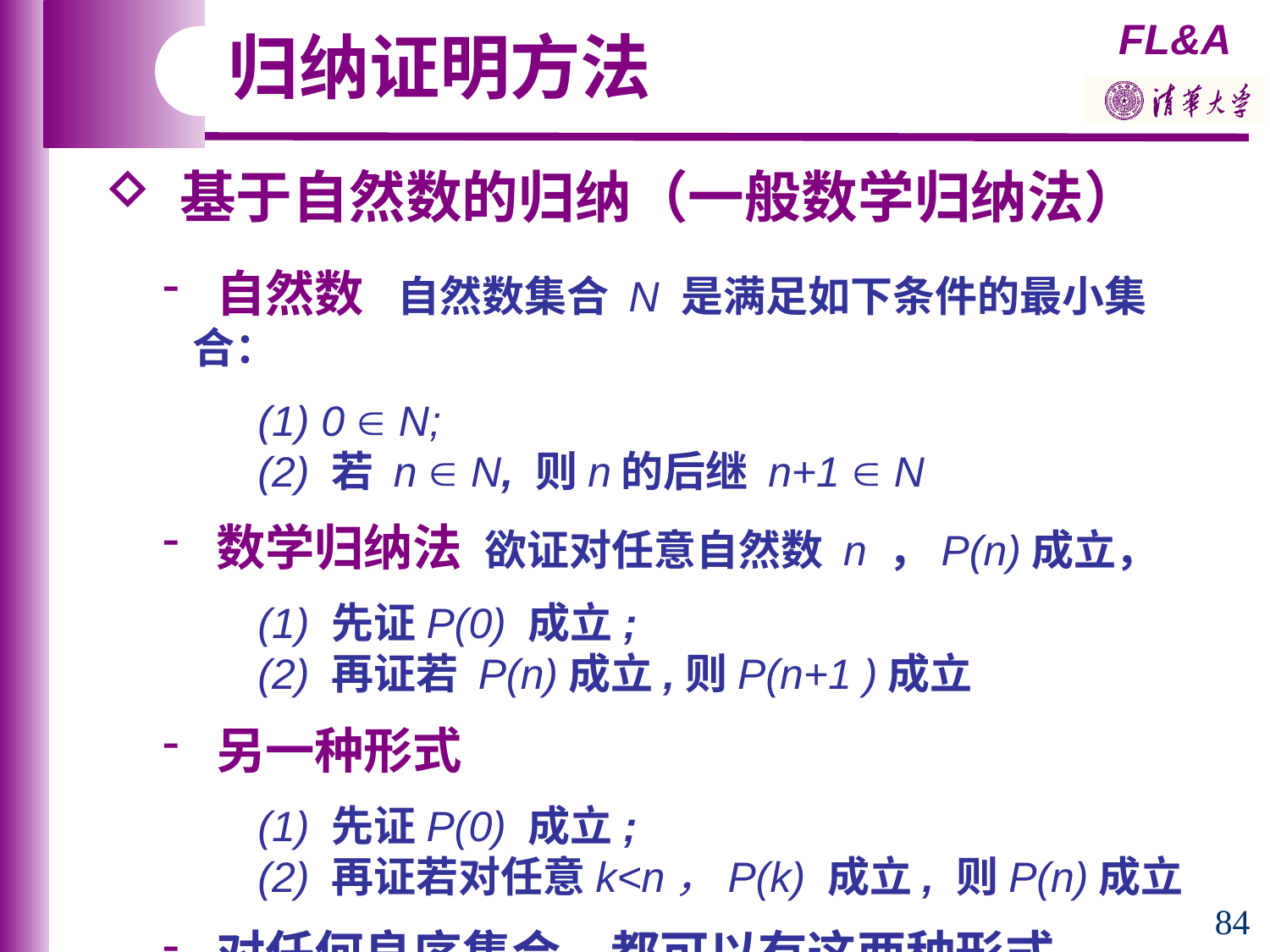

归纳证明方法
 基于自然数的归纳（一般数学归纳法）
 自然数   自然数集合 N 是满足如下条件的最小集合：

        (1) 0 ∈ N;
        (2) 若 n ∈ N, 则n的后继 n+1 ∈ N

 数学归纳法  欲证对任意自然数 n ，P(n)成立，

        (1) 先证P(0) 成立;
        (2) 再证若 P(n)成立,则P(n+1 )成立

 另一种形式

        (1) 先证P(0) 成立;
        (2) 再证若对任意k<n，P(k) 成立, 则P(n)成立

 对任何良序集合，都可以有这两种形式
84